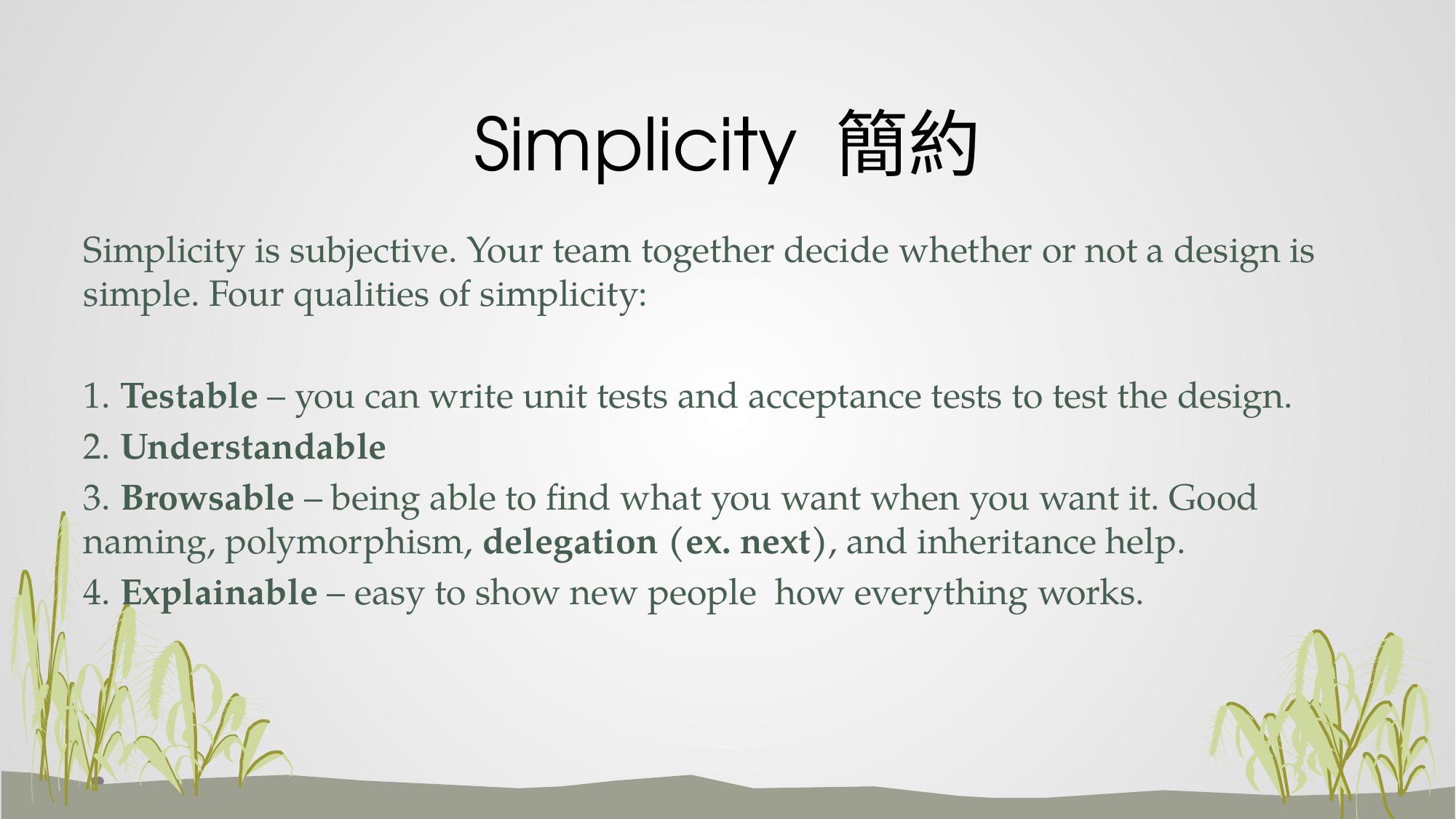

# Simplicity 簡約
Simplicity is subjective. Your team together decide whether or not a design is simple. Four qualities of simplicity:

1. Testable – you can write unit tests and acceptance tests to test the design.
2. Understandable
3. Browsable – being able to find what you want when you want it. Good naming, polymorphism, delegation (ex. next), and inheritance help.
4. Explainable – easy to show new people  how everything works.